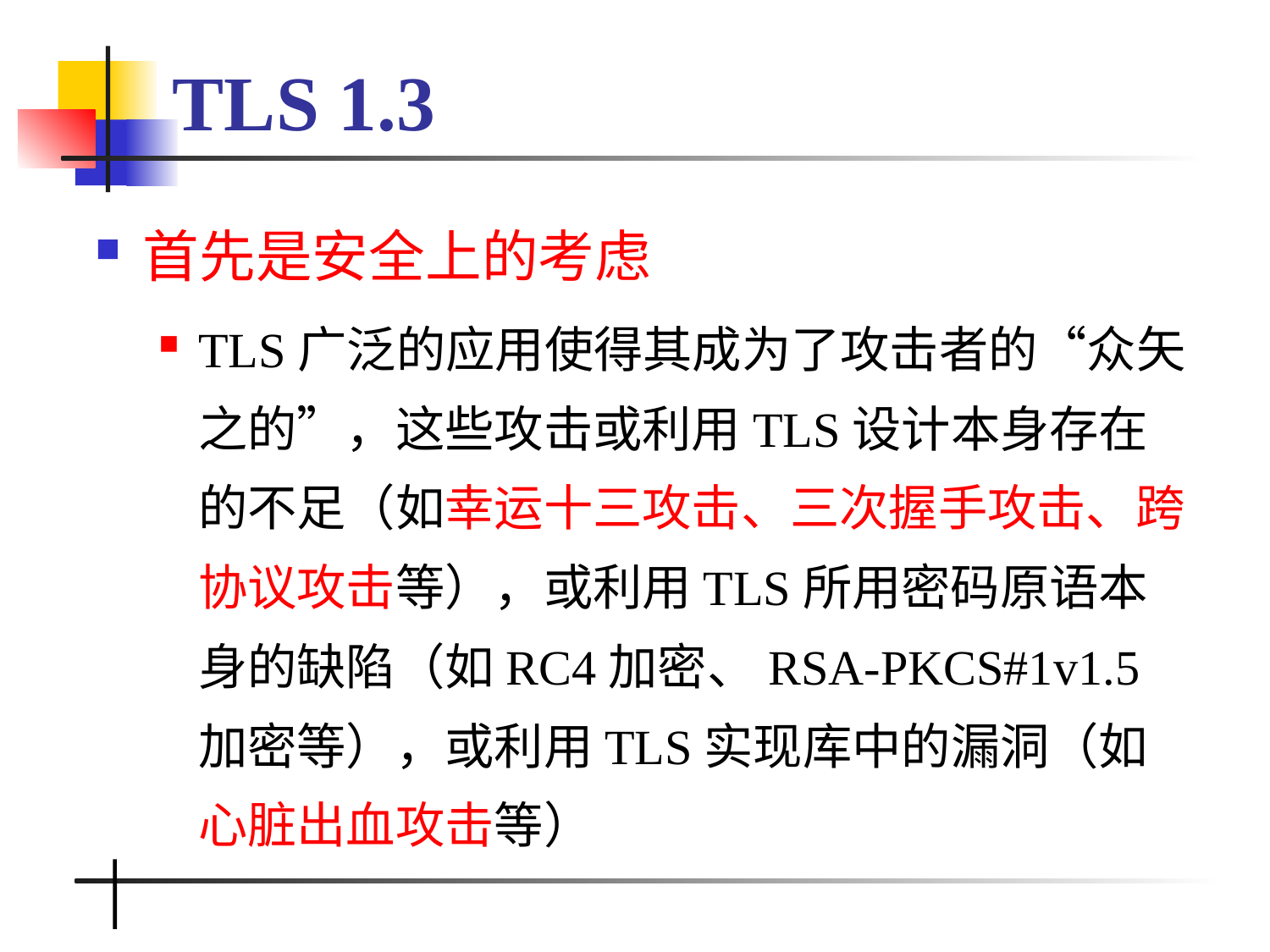

# TLS 1.3
首先是安全上的考虑
TLS广泛的应用使得其成为了攻击者的“众矢之的”，这些攻击或利用TLS设计本身存在的不足（如幸运十三攻击、三次握手攻击、跨协议攻击等），或利用TLS所用密码原语本身的缺陷（如RC4加密、RSA-PKCS#1v1.5加密等），或利用TLS实现库中的漏洞（如心脏出血攻击等）